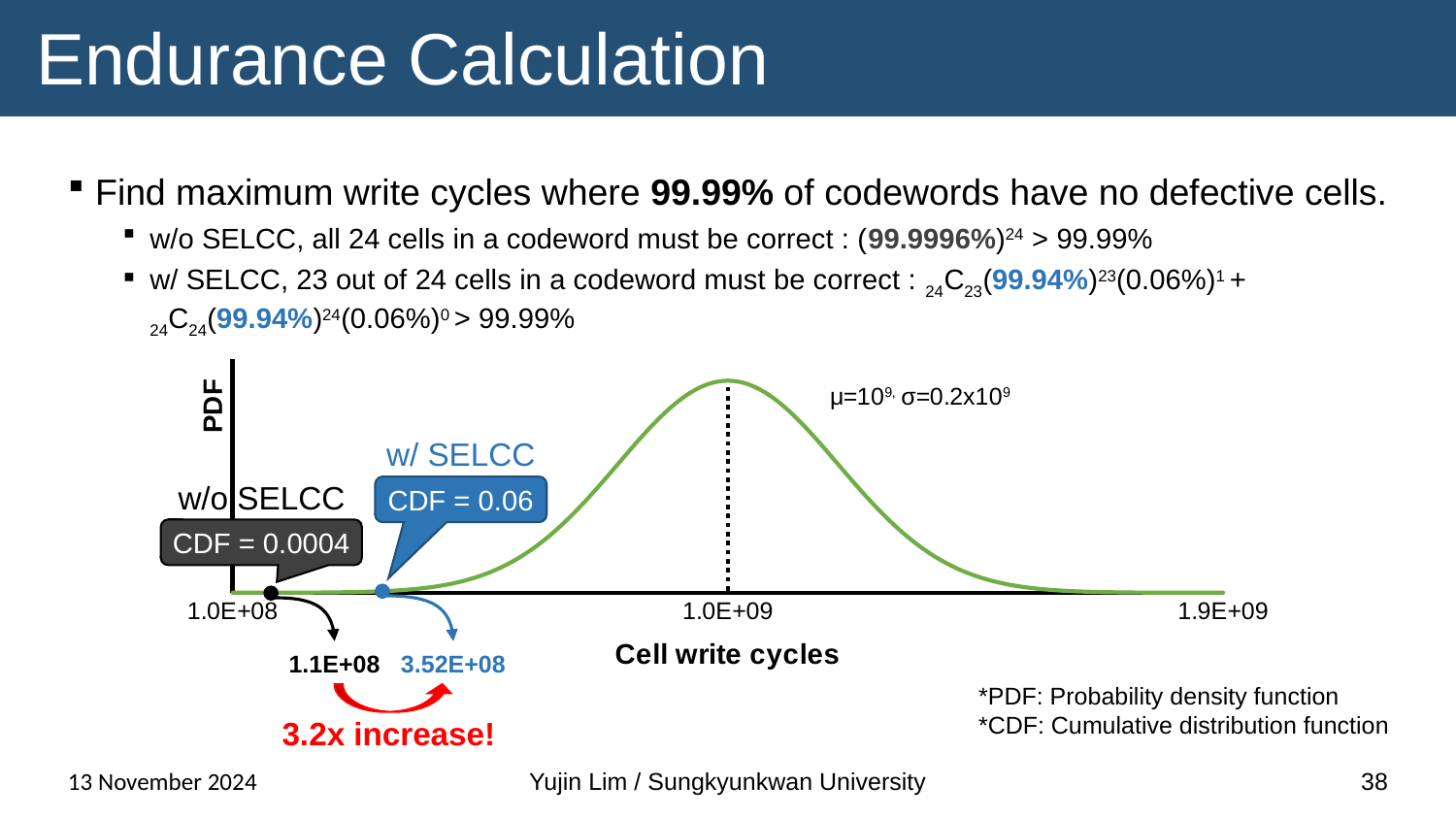

# Endurance Calculation
Find maximum write cycles where 99.99% of codewords have no defective cells.
w/o SELCC, all 24 cells in a codeword must be correct : (99.9996%)24 > 99.99%
w/ SELCC, 23 out of 24 cells in a codeword must be correct : 24C23(99.94%)23(0.06%)1 + 24C24(99.94%)24(0.06%)0 > 99.99%

### Chart

| Category | Y 값 |
|---|---|
w/ SELCC
w/o SELCC
CDF = 0.06
CDF = 0.0004

3.52E+08
1.1E+08
*PDF: Probability density function
*CDF: Cumulative distribution function

3.2x increase!
13 November 2024
Yujin Lim / Sungkyunkwan University
38